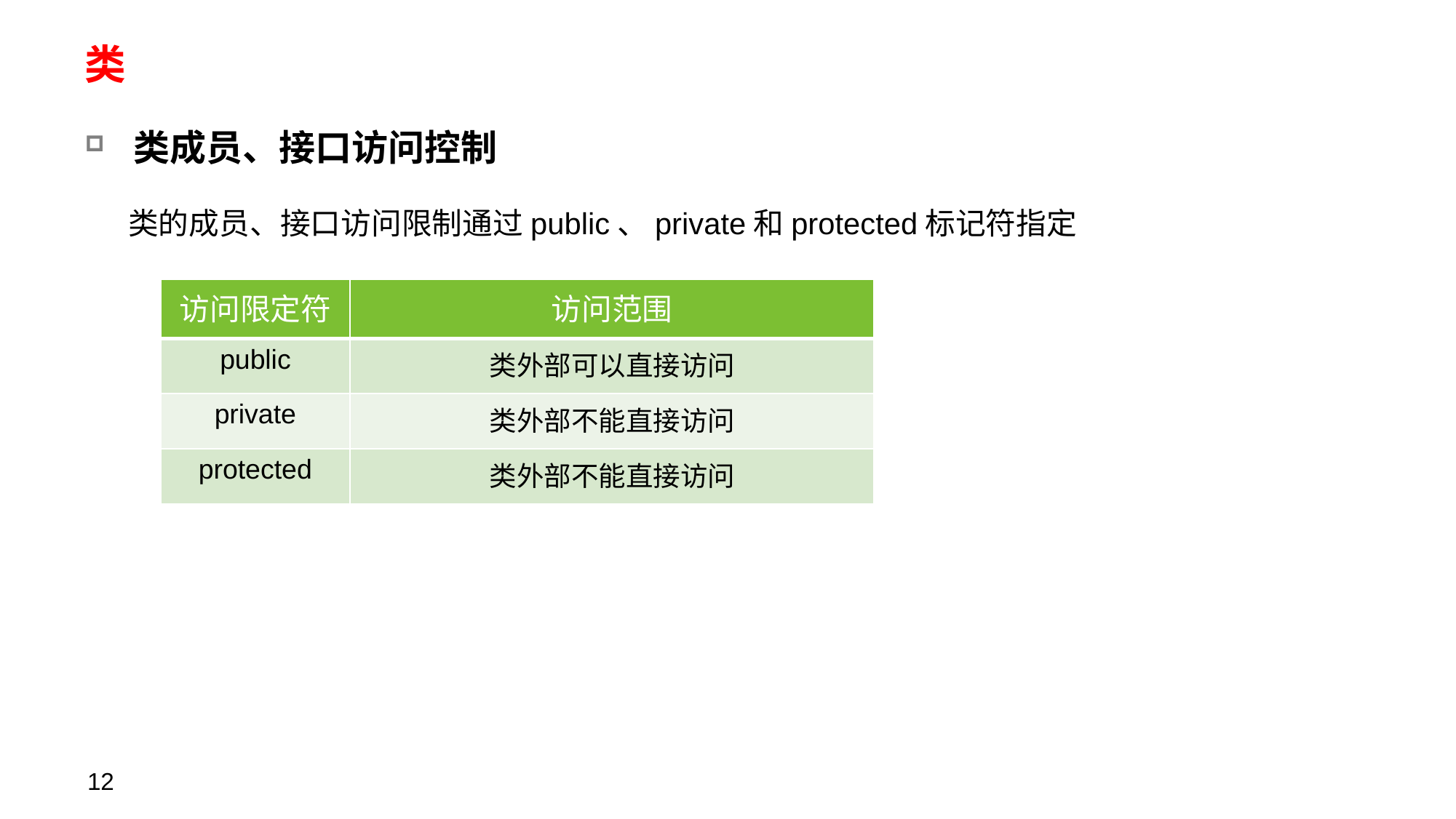

# 类
类成员、接口访问控制
类的成员、接口访问限制通过public、private和protected标记符指定
| 访问限定符 | 访问范围 |
| --- | --- |
| public | 类外部可以直接访问 |
| private | 类外部不能直接访问 |
| protected | 类外部不能直接访问 |
12